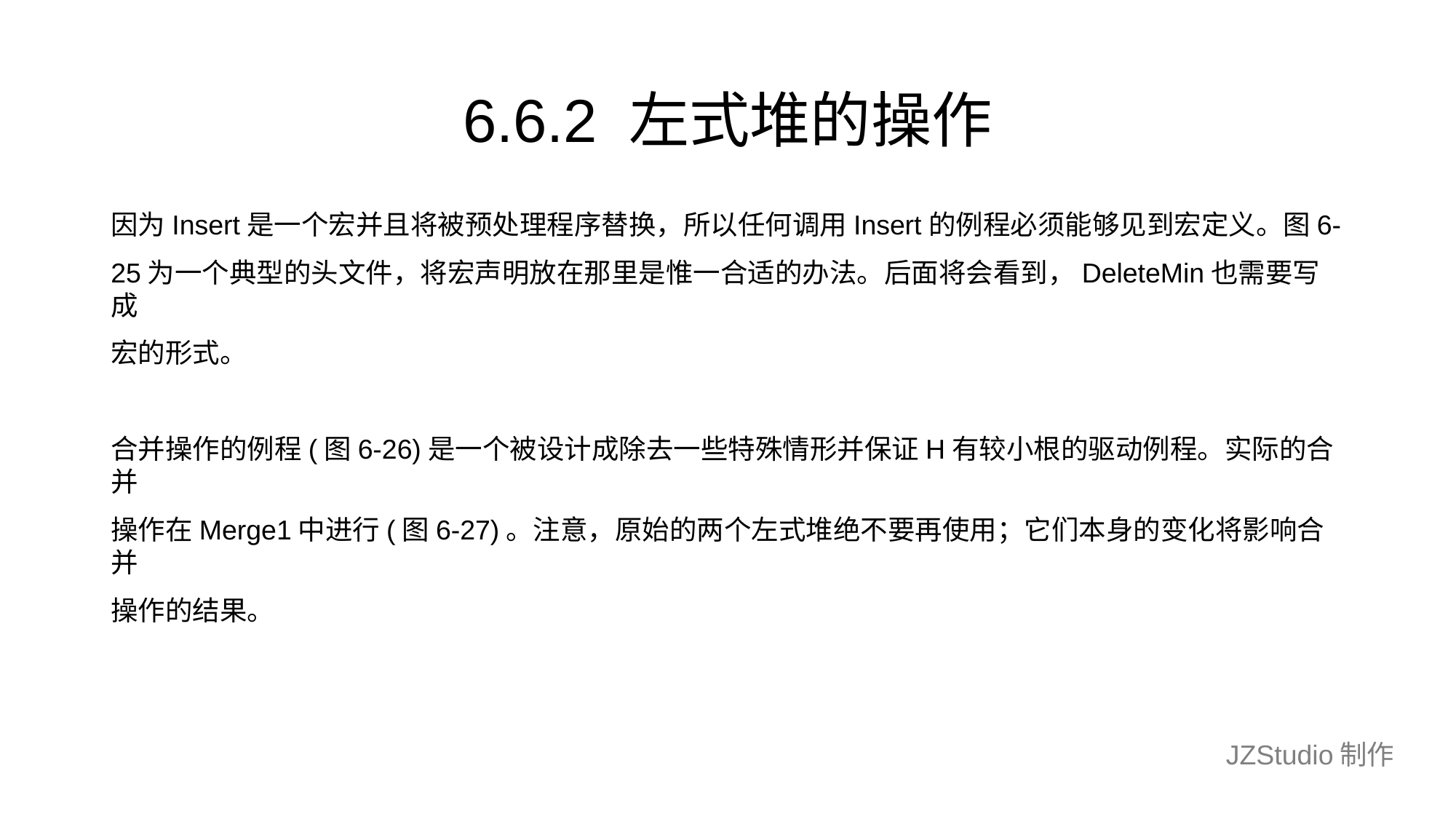

# 6.6.2 左式堆的操作
因为Insert是一个宏并且将被预处理程序替换，所以任何调用Insert的例程必须能够见到宏定义。图6-
25为一个典型的头文件，将宏声明放在那里是惟一合适的办法。后面将会看到，DeleteMin也需要写成
宏的形式。

合并操作的例程(图6-26)是一个被设计成除去一些特殊情形并保证H有较小根的驱动例程。实际的合并
操作在Merge1中进行(图6-27)。注意，原始的两个左式堆绝不要再使用；它们本身的变化将影响合并
操作的结果。